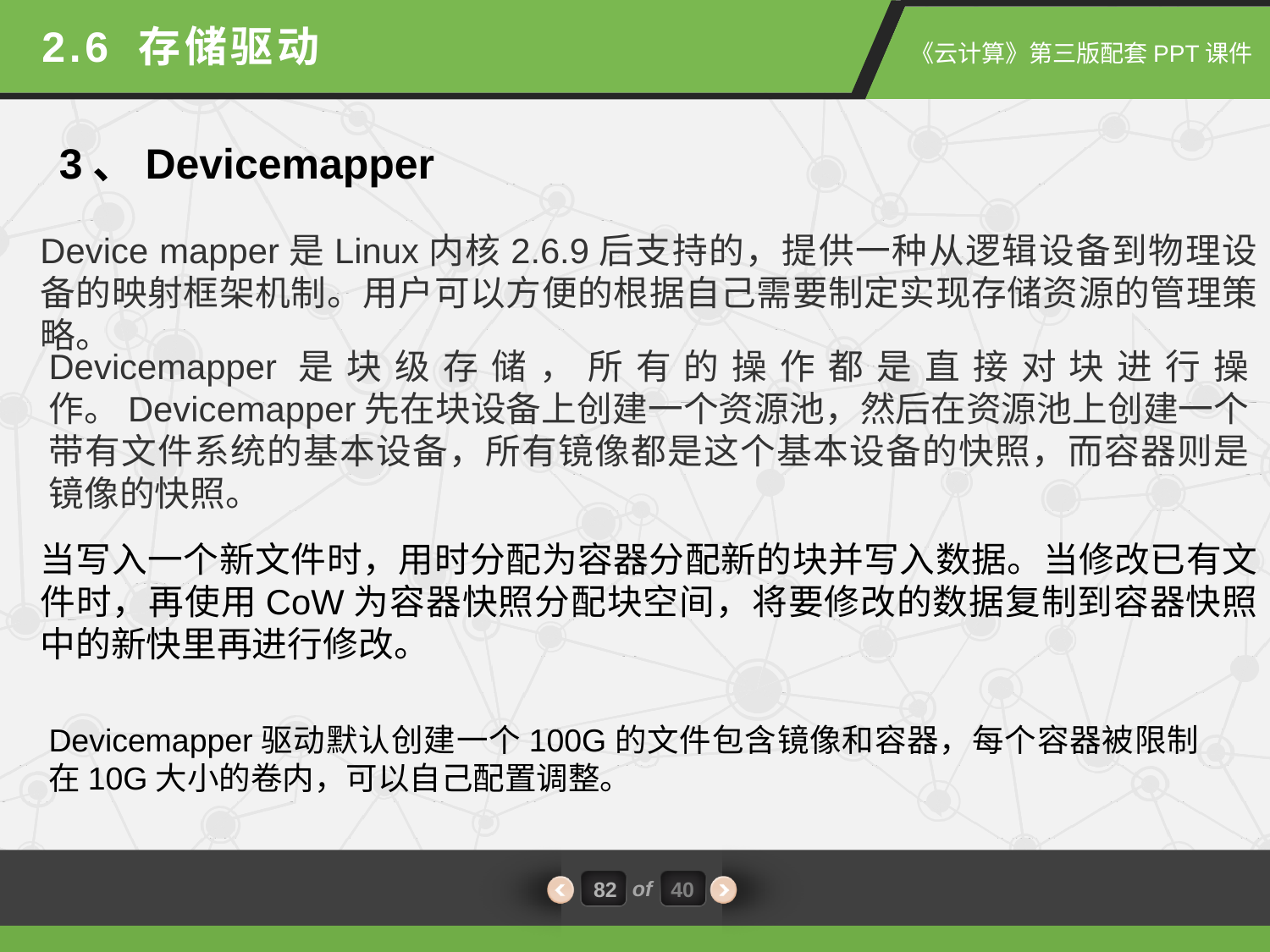

2.6 存储驱动
3、Devicemapper
Device mapper是Linux内核2.6.9后支持的，提供一种从逻辑设备到物理设备的映射框架机制。用户可以方便的根据自己需要制定实现存储资源的管理策略。
Devicemapper是块级存储，所有的操作都是直接对块进行操作。Devicemapper先在块设备上创建一个资源池，然后在资源池上创建一个带有文件系统的基本设备，所有镜像都是这个基本设备的快照，而容器则是镜像的快照。
当写入一个新文件时，用时分配为容器分配新的块并写入数据。当修改已有文件时，再使用CoW为容器快照分配块空间，将要修改的数据复制到容器快照中的新快里再进行修改。
Devicemapper驱动默认创建一个100G的文件包含镜像和容器，每个容器被限制在10G大小的卷内，可以自己配置调整。
82